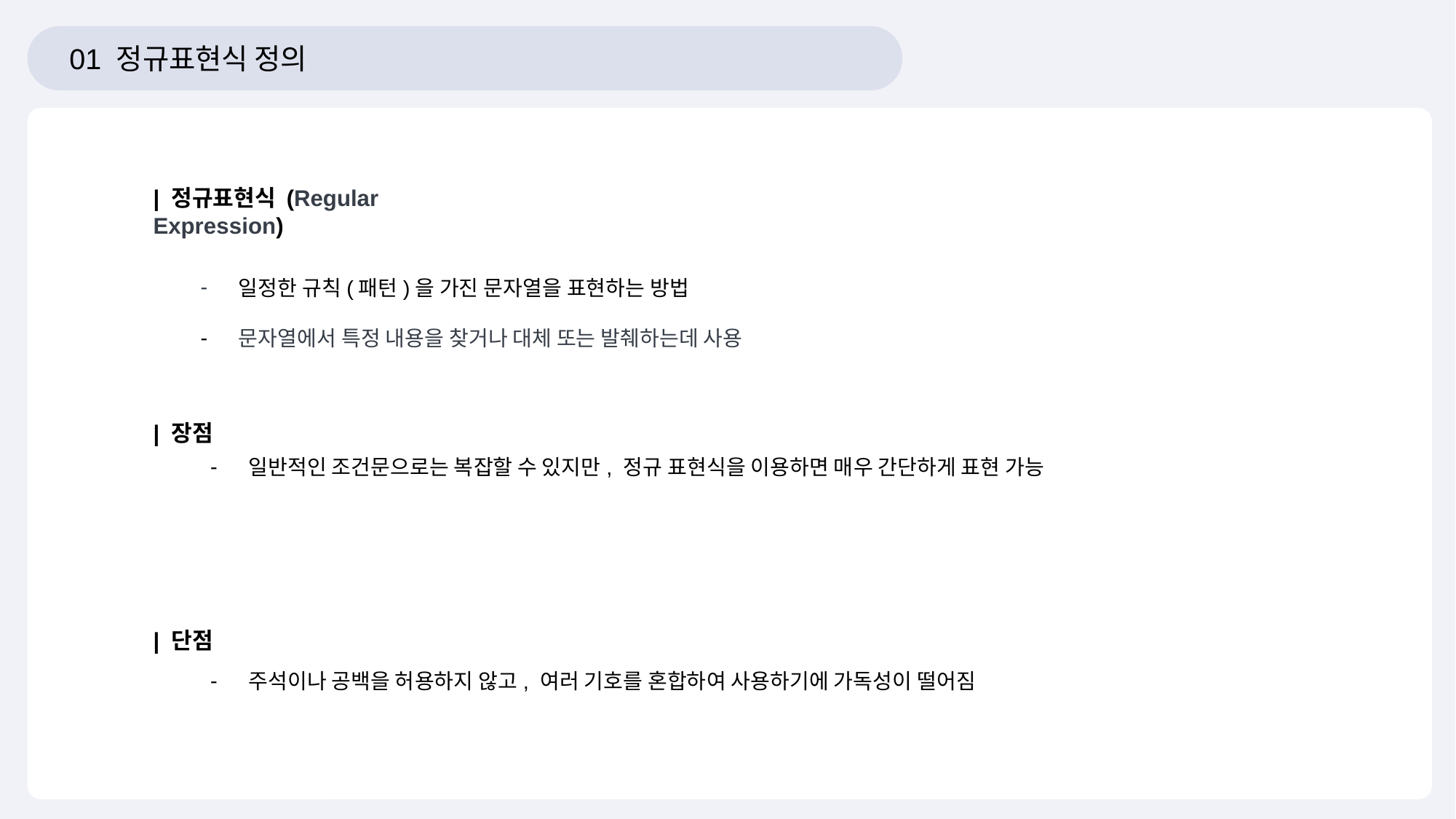

01 정규표현식 정의

| 정규표현식 (Regular Expression)
일정한 규칙(패턴)을 가진 문자열을 표현하는 방법
문자열에서 특정 내용을 찾거나 대체 또는 발췌하는데 사용
| 장점
일반적인 조건문으로는 복잡할 수 있지만, 정규 표현식을 이용하면 매우 간단하게 표현 가능
| 단점
주석이나 공백을 허용하지 않고, 여러 기호를 혼합하여 사용하기에 가독성이 떨어짐